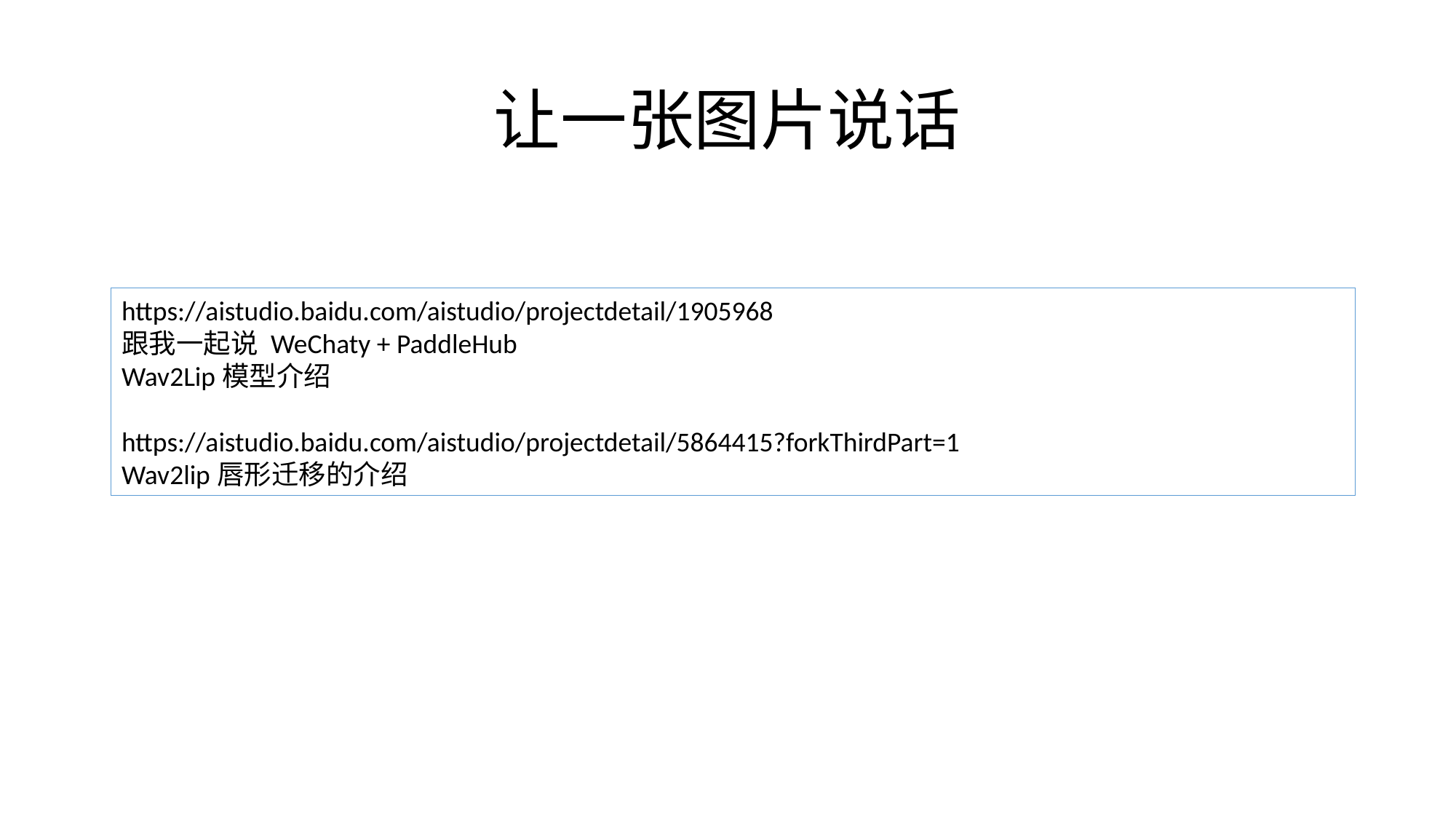

# 让一张图片说话
https://aistudio.baidu.com/aistudio/projectdetail/1905968
跟我一起说 WeChaty + PaddleHub
Wav2Lip模型介绍

https://aistudio.baidu.com/aistudio/projectdetail/5864415?forkThirdPart=1
Wav2lip唇形迁移的介绍